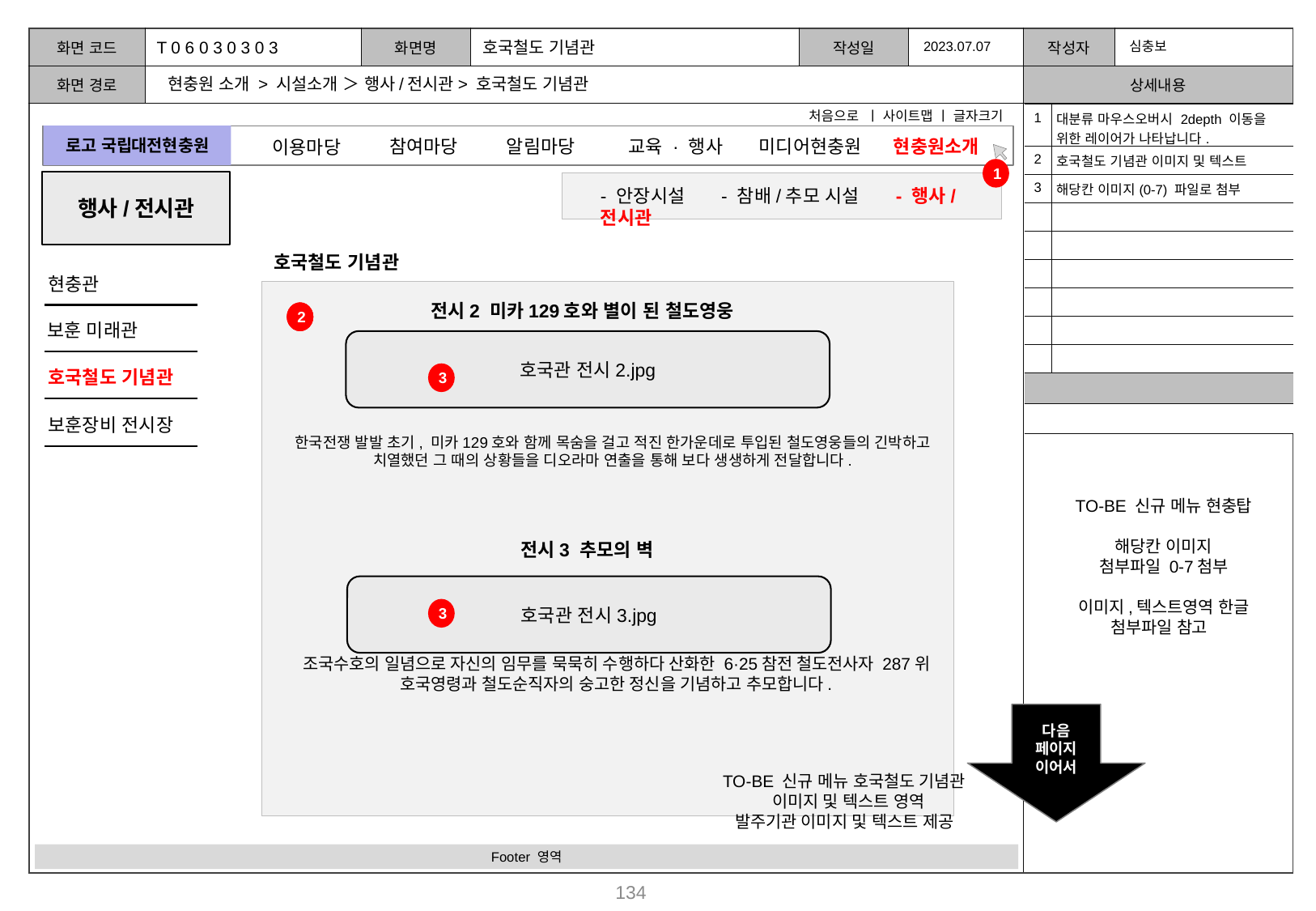

T 0 6 0 3 0 3 0 3
호국철도 기념관
2023.07.07
심충보
현충원 소개 > 시설소개 ＞ 행사/전시관> 호국철도 기념관
처음으로  ㅣ 사이트맵 ㅣ 글자크기
| 1 | 대분류 마우스오버시 2depth 이동을 위한 레이어가 나타납니다. |
| --- | --- |
| 2 | 호국철도 기념관 이미지 및 텍스트 |
| 3 | 해당칸 이미지(0-7) 파일로 첨부 |
|  |  |
|  |  |
|  |  |
|  |  |
|  |  |
|  |  |
|  |  |
|  |  |
로고 국립대전현충원

참여마당
알림마당
미디어현충원
교육 · 행사
현충원소개
이용마당

1
행사/전시관

- 안장시설      - 참배/추모 시설      - 행사/전시관
호국철도 기념관
현충관

전시2 미카129호와 별이 된 철도영웅
2
2
2
보훈 미래관
호국관 전시2.jpg
호국철도 기념관
3
보훈장비 전시장
한국전쟁 발발 초기, 미카129호와 함께 목숨을 걸고 적진 한가운데로 투입된 철도영웅들의 긴박하고 치열했던 그 때의 상황들을 디오라마 연출을 통해 보다 생생하게 전달합니다.
TO-BE 신규 메뉴 현충탑

해당칸 이미지
첨부파일 0-7첨부

이미지,텍스트영역 한글 첨부파일 참고
전시3 추모의 벽
호국관 전시3.jpg
3
조국수호의 일념으로 자신의 임무를 묵묵히 수행하다 산화한 6·25참전 철도전사자 287위 호국영령과 철도순직자의 숭고한 정신을 기념하고 추모합니다.
다음
페이지
이어서
 TO-BE 신규 메뉴 호국철도 기념관
 이미지 및 텍스트 영역
발주기관 이미지 및 텍스트 제공
Footer 영역